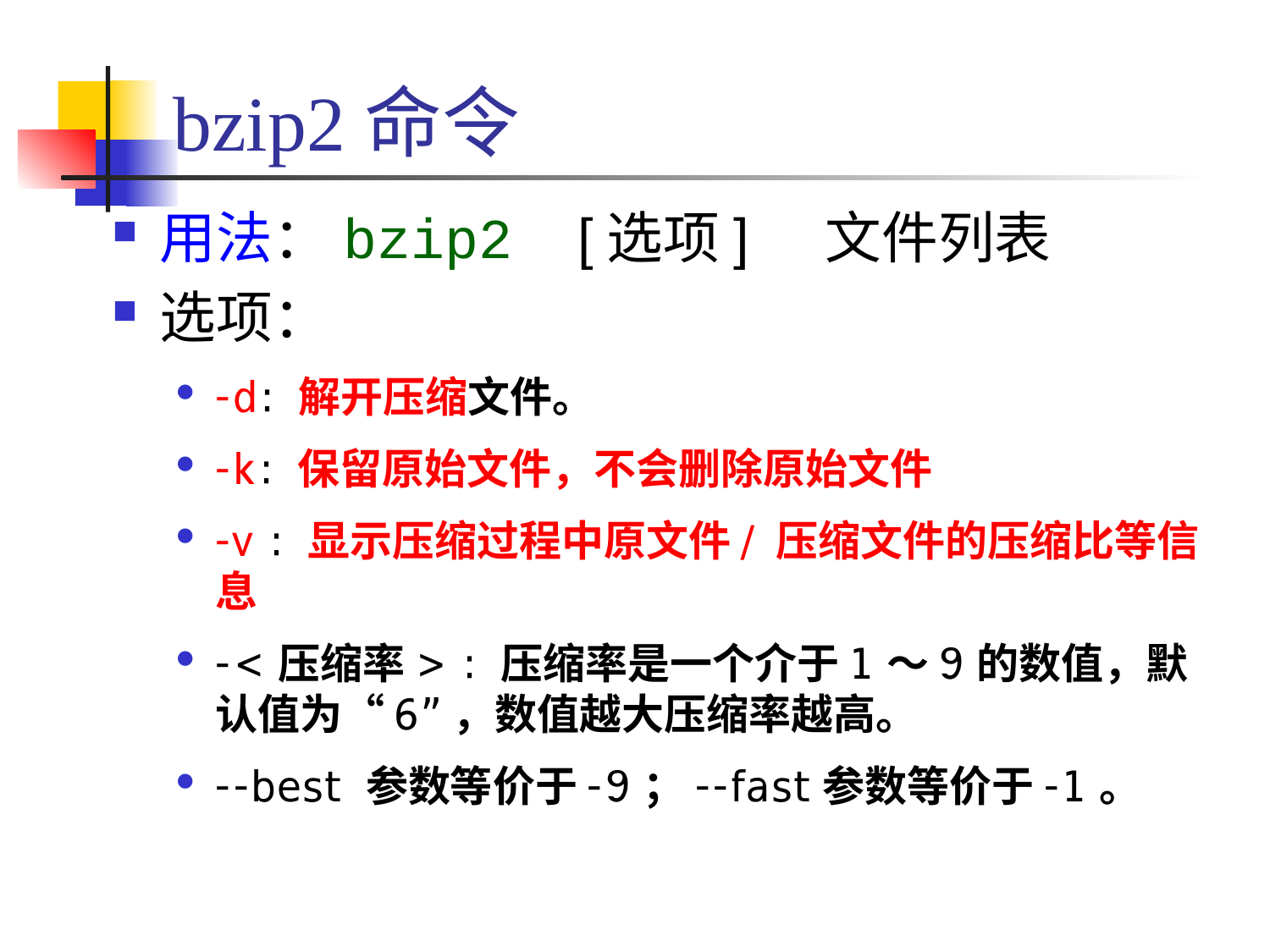

# bzip2命令
用法：bzip2   [选项]    文件列表
选项：
-d: 解开压缩文件。
-k: 保留原始文件，不会删除原始文件
-v : 显示压缩过程中原文件/压缩文件的压缩比等信息
-<压缩率> : 压缩率是一个介于1～9的数值，默认值为“6”，数值越大压缩率越高。
--best 参数等价于-9；--fast参数等价于-1。